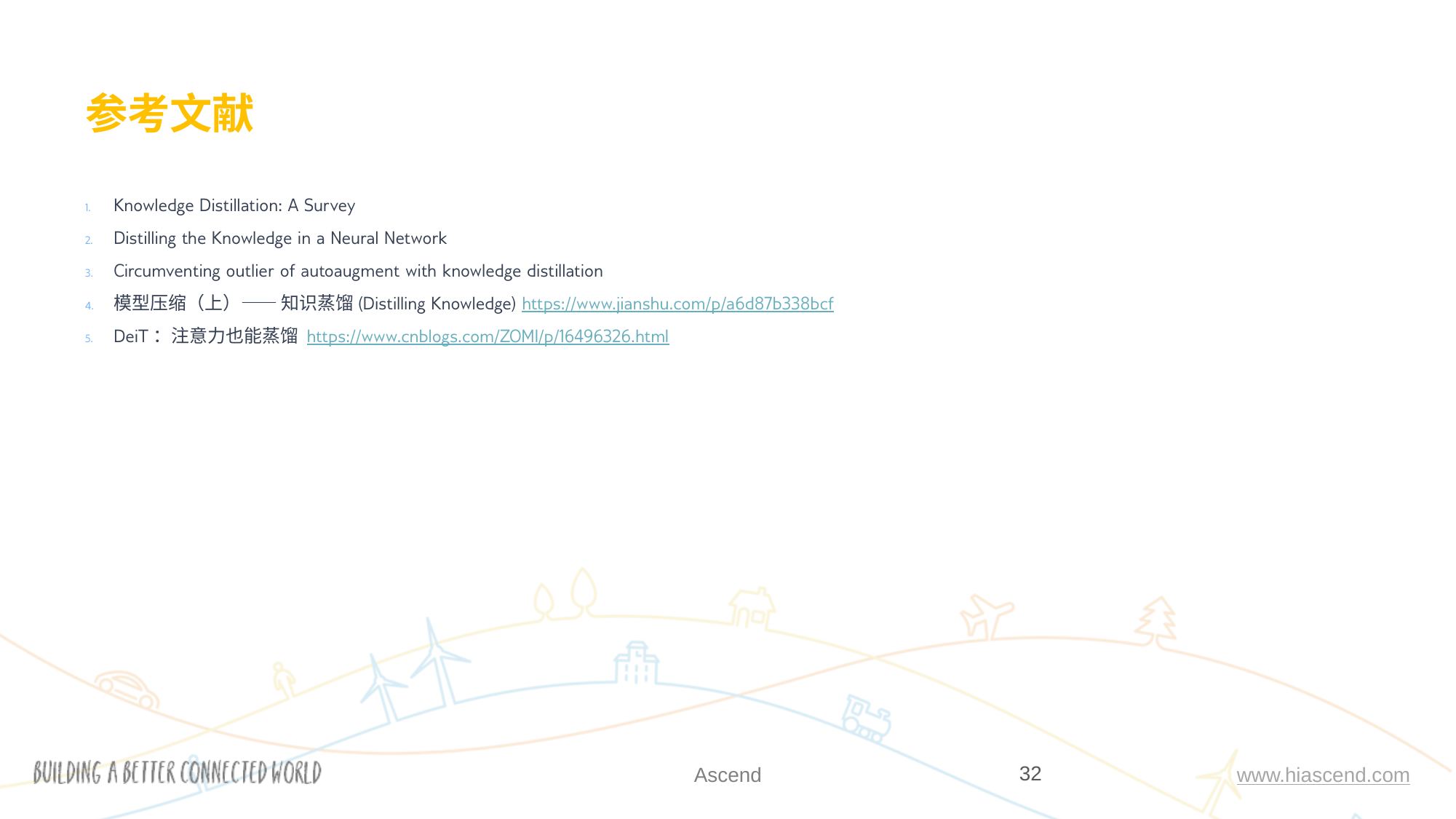

# 参考文献
Knowledge Distillation: A Survey
Distilling the Knowledge in a Neural Network
Circumventing outlier of autoaugment with knowledge distillation
模型压缩（上）—— 知识蒸馏(Distilling Knowledge) https://www.jianshu.com/p/a6d87b338bcf
DeiT：注意力也能蒸馏 https://www.cnblogs.com/ZOMI/p/16496326.html